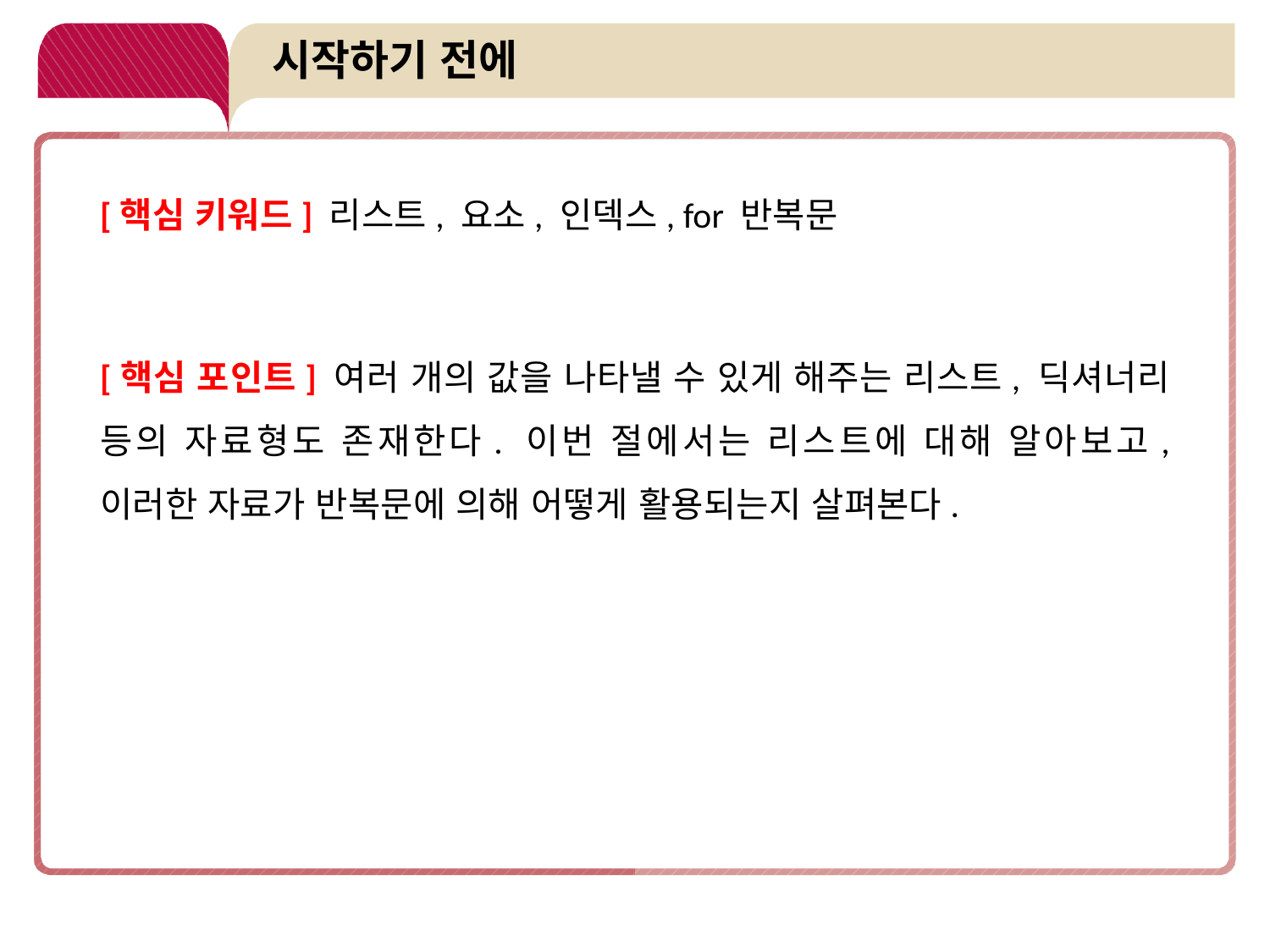

# 시작하기 전에
[핵심 키워드] 리스트, 요소, 인덱스, for 반복문

[핵심 포인트] 여러 개의 값을 나타낼 수 있게 해주는 리스트, 딕셔너리 등의 자료형도 존재한다. 이번 절에서는 리스트에 대해 알아보고, 이러한 자료가 반복문에 의해 어떻게 활용되는지 살펴본다.